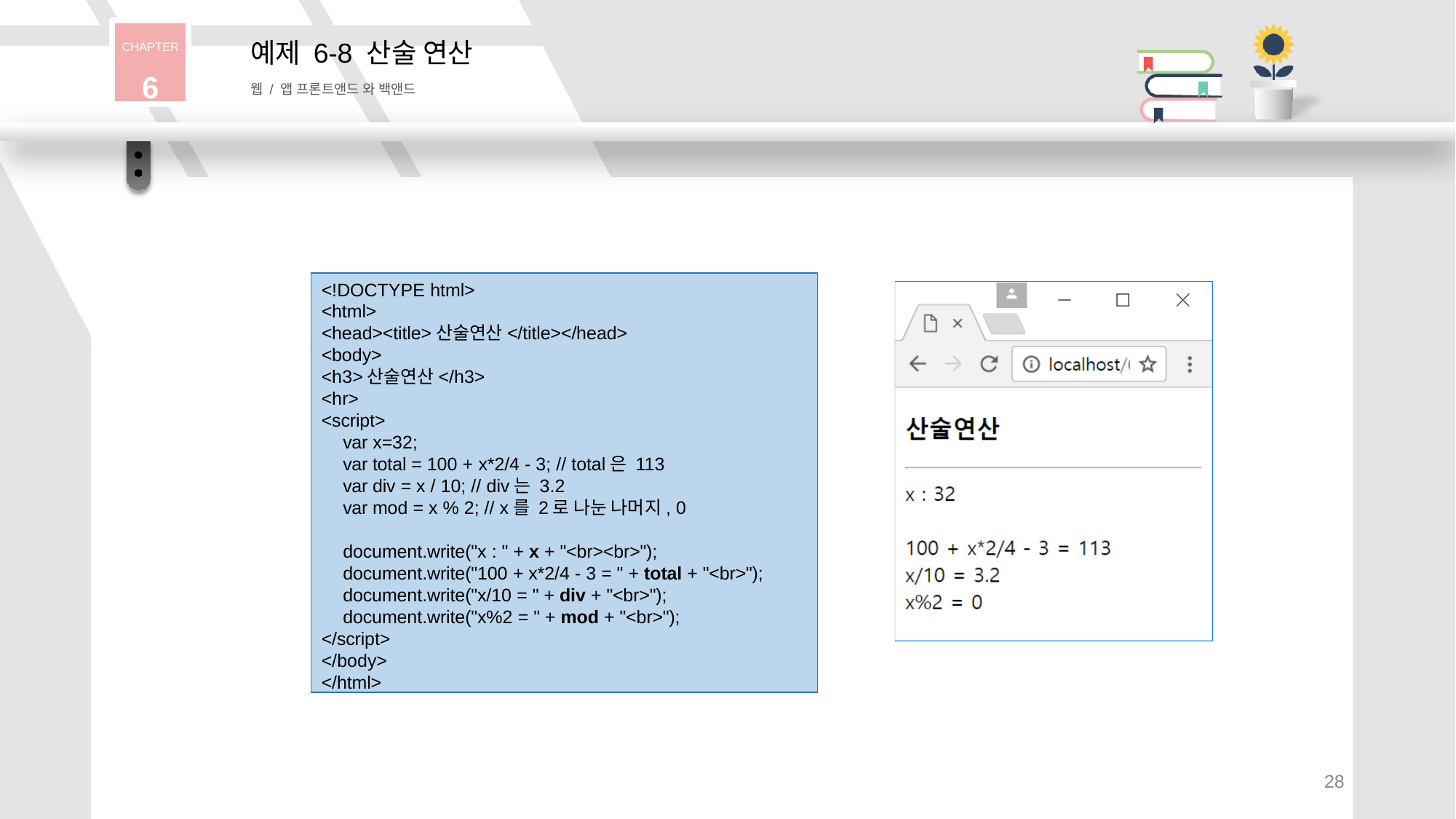

CHAPTER

6

# 예제 6-8 산술 연산

웹 / 앱 프론트앤드 와 백앤드

<!DOCTYPE html>
<html>
<head><title>산술연산</title></head>
<body>
<h3>산술연산</h3>
<hr>
<script>
var x=32;
var total = 100 + x*2/4 - 3; // total은 113
var div = x / 10; // div는 3.2
var mod = x % 2; // x를 2로 나눈 나머지, 0
document.write("x : " + x + "<br><br>");  document.write("100 + x*2/4 - 3 = " + total + "<br>");  document.write("x/10 = " + div + "<br>");  document.write("x%2 = " + mod + "<br>");
</script>
</body>
</html>

28